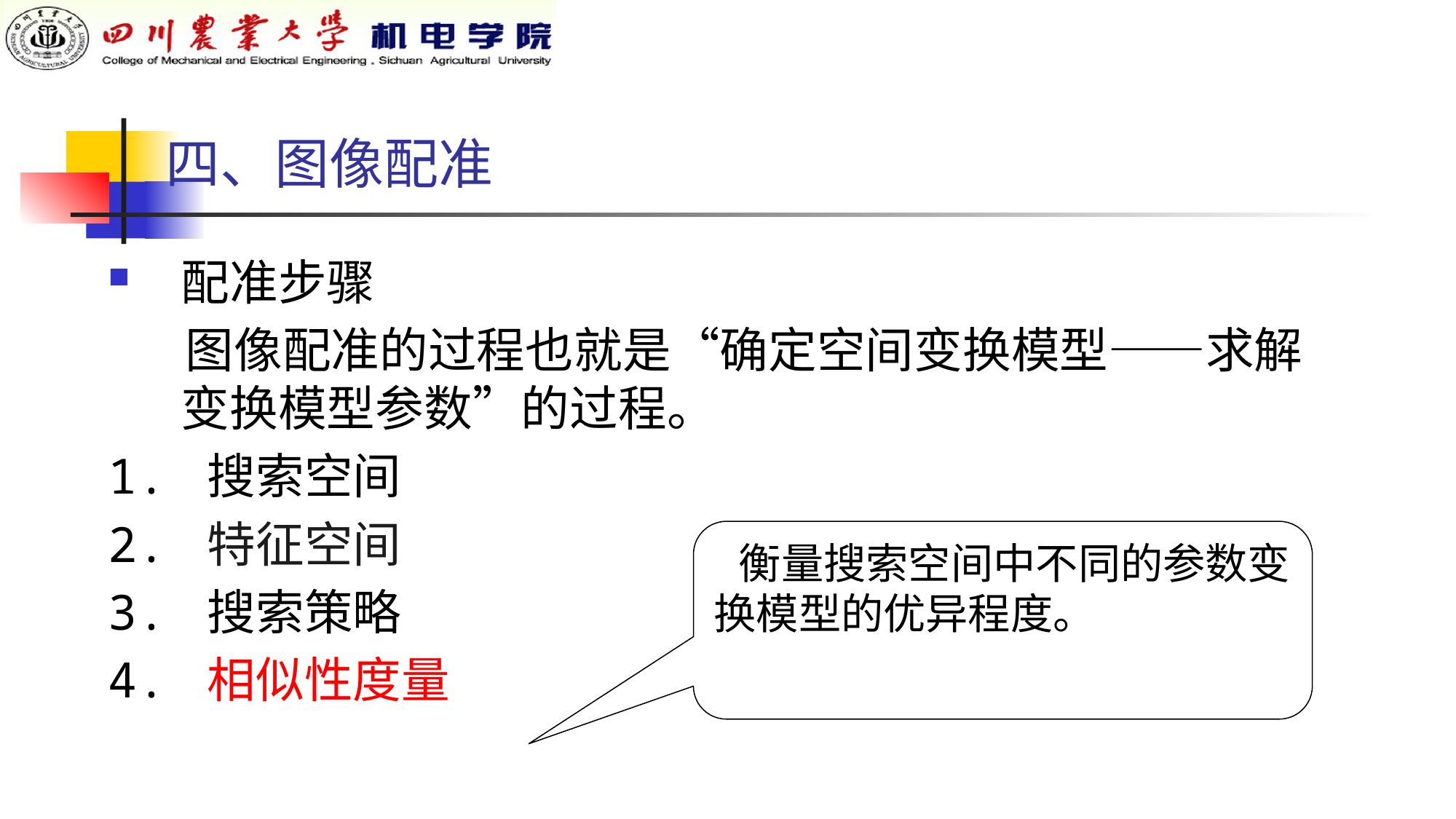

四、图像配准
配准步骤
      图像配准的过程也就是“确定空间变换模型——求解变换模型参数”的过程。
1. 搜索空间
2. 特征空间
3. 搜索策略
4. 相似性度量
  衡量搜索空间中不同的参数变换模型的优异程度。